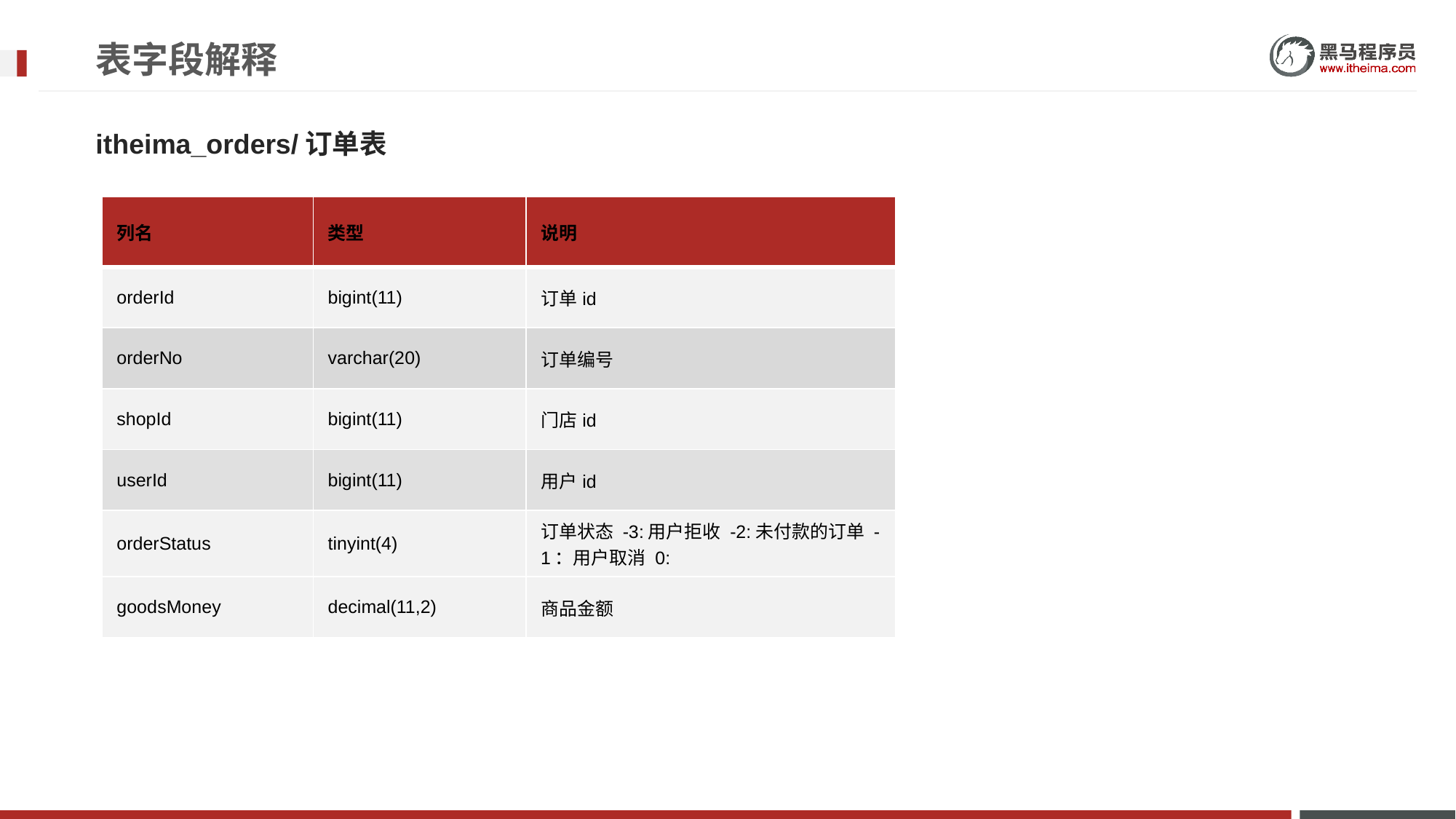

# 表字段解释
itheima_orders/订单表
| 列名 | 类型 | 说明 |
| --- | --- | --- |
| orderId | bigint(11) | 订单id |
| orderNo | varchar(20) | 订单编号 |
| shopId | bigint(11) | 门店id |
| userId | bigint(11) | 用户id |
| orderStatus | tinyint(4) | 订单状态 -3:用户拒收 -2:未付款的订单 -1：用户取消 0: |
| goodsMoney | decimal(11,2) | 商品金额 |